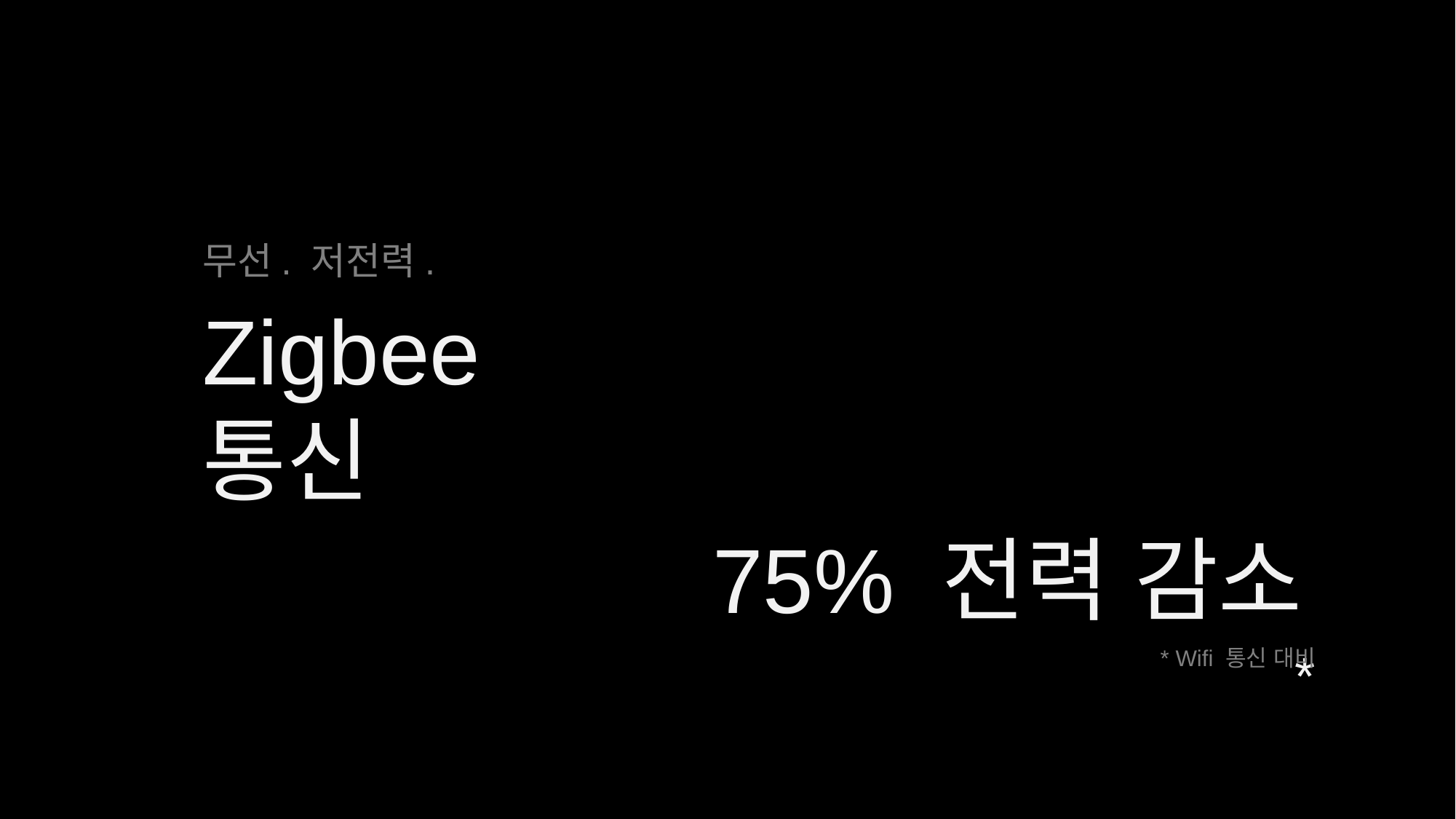

무선. 저전력.
Zigbee 통신
75% 전력 감소*
* Wifi 통신 대비